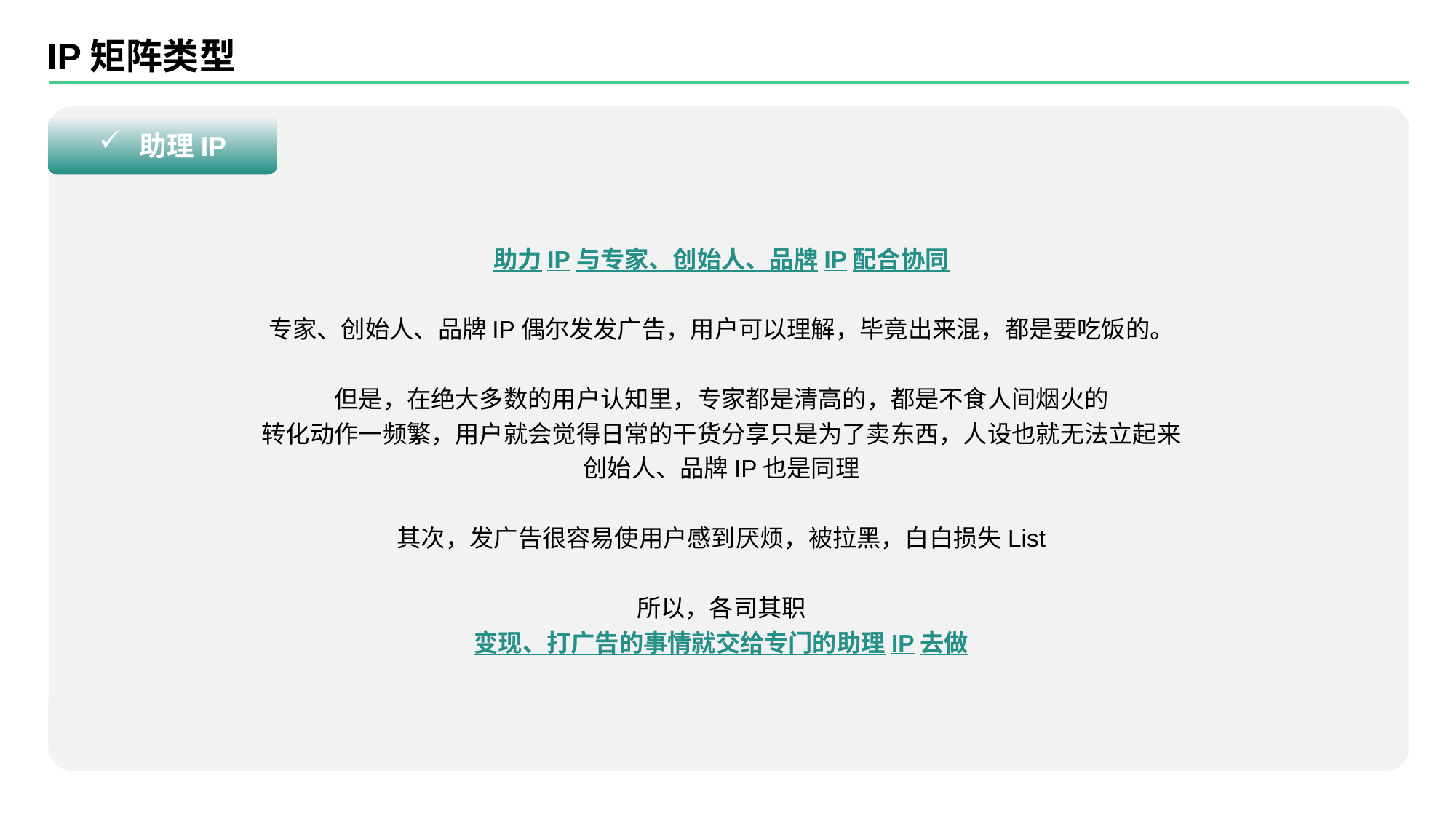

IP矩阵类型

助理IP
助力IP与专家、创始人、品牌IP配合协同

专家、创始人、品牌IP偶尔发发广告，用户可以理解，毕竟出来混，都是要吃饭的。

但是，在绝大多数的用户认知里，专家都是清高的，都是不食人间烟火的
转化动作一频繁，用户就会觉得日常的干货分享只是为了卖东西，人设也就无法立起来
创始人、品牌IP也是同理

其次，发广告很容易使用户感到厌烦，被拉黑，白白损失List

所以，各司其职
变现、打广告的事情就交给专门的助理IP去做